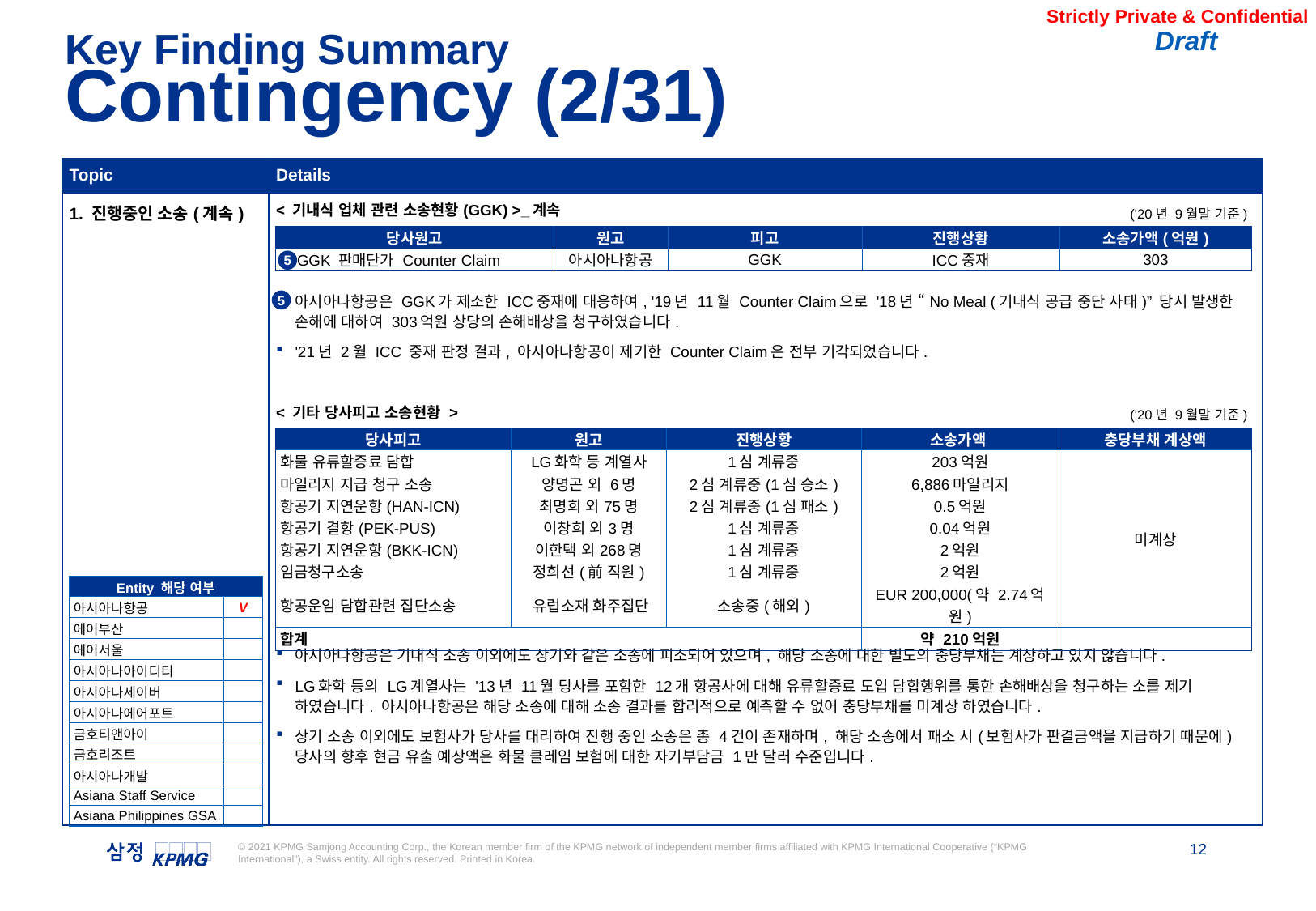

Key Finding Summary
Contingency (2/31)
| Topic | Details |
| --- | --- |
| 1. 진행중인 소송(계속) | < 기내식 업체 관련 소송현황(GGK) >\_계속 아시아나항공은 GGK가 제소한 ICC중재에 대응하여, '19년 11월 Counter Claim으로 '18년 “No Meal (기내식 공급 중단 사태)” 당시 발생한 손해에 대하여 303억원 상당의 손해배상을 청구하였습니다. '21년 2월 ICC 중재 판정 결과, 아시아나항공이 제기한 Counter Claim은 전부 기각되었습니다. < 기타 당사피고 소송현황 > 아시아나항공은 기내식 소송 이외에도 상기와 같은 소송에 피소되어 있으며, 해당 소송에 대한 별도의 충당부채는 계상하고 있지 않습니다. LG화학 등의 LG계열사는 '13년 11월 당사를 포함한 12개 항공사에 대해 유류할증료 도입 담합행위를 통한 손해배상을 청구하는 소를 제기 하였습니다. 아시아나항공은 해당 소송에 대해 소송 결과를 합리적으로 예측할 수 없어 충당부채를 미계상 하였습니다. 상기 소송 이외에도 보험사가 당사를 대리하여 진행 중인 소송은 총 4건이 존재하며, 해당 소송에서 패소 시(보험사가 판결금액을 지급하기 때문에) 당사의 향후 현금 유출 예상액은 화물 클레임 보험에 대한 자기부담금 1만 달러 수준입니다. |
('20년 9월말 기준)
| 당사원고 | 원고 | 피고 | 진행상황 | 소송가액(억원) |
| --- | --- | --- | --- | --- |
| GGK 판매단가 Counter Claim | 아시아나항공 | GGK | ICC중재 | 303 |
5
5
('20년 9월말 기준)
| 당사피고 | 원고 | 진행상황 | 소송가액 | 충당부채 계상액 |
| --- | --- | --- | --- | --- |
| 화물 유류할증료 담합 | LG화학 등 계열사 | 1심 계류중 | 203억원 | 미계상 |
| 마일리지 지급 청구 소송 | 양명곤 외 6명 | 2심 계류중(1심 승소) | 6,886마일리지 |  |
| 항공기 지연운항(HAN-ICN) | 최명희 외75명 | 2심 계류중(1심 패소) | 0.5억원 |  |
| 항공기 결항(PEK-PUS) | 이창희 외3명 | 1심 계류중 | 0.04억원 |  |
| 항공기 지연운항(BKK-ICN) | 이한택 외268명 | 1심 계류중 | 2억원 |  |
| 임금청구소송 | 정희선(前 직원) | 1심 계류중 | 2억원 |  |
| 항공운임 담합관련 집단소송 | 유럽소재 화주집단 | 소송중(해외) | EUR 200,000(약 2.74억원) |  |
| 합계 |  |  | 약 210억원 |  |
| Entity 해당 여부 |  |
| --- | --- |
| 아시아나항공 | V |
| 에어부산 |  |
| 에어서울 |  |
| 아시아나아이디티 |  |
| 아시아나세이버 |  |
| 아시아나에어포트 |  |
| 금호티앤아이 |  |
| 금호리조트 |  |
| 아시아나개발 |  |
| Asiana Staff Service |  |
| Asiana Philippines GSA |  |